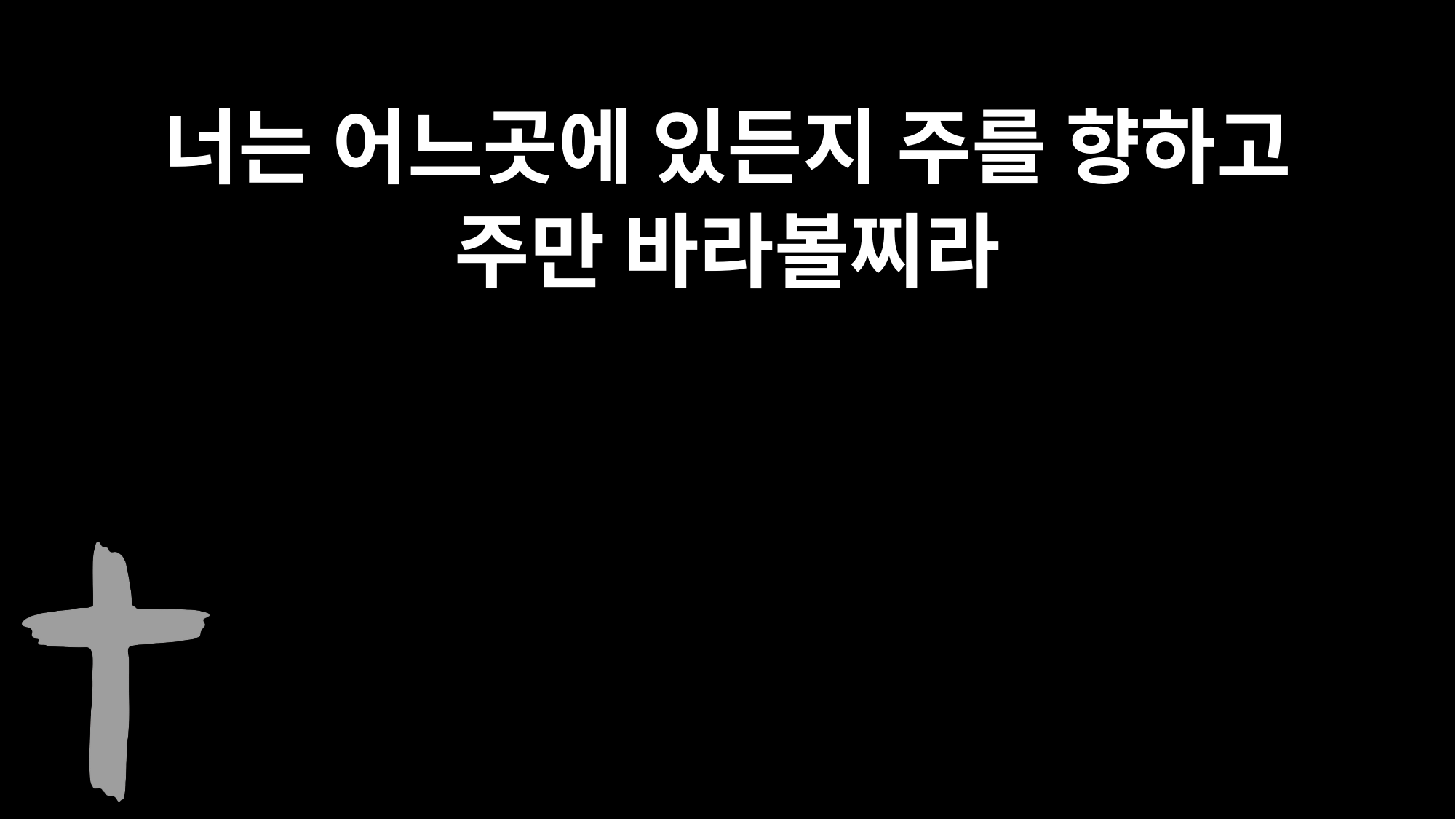

너는 어느곳에 있든지 주를 향하고
주만 바라볼찌라